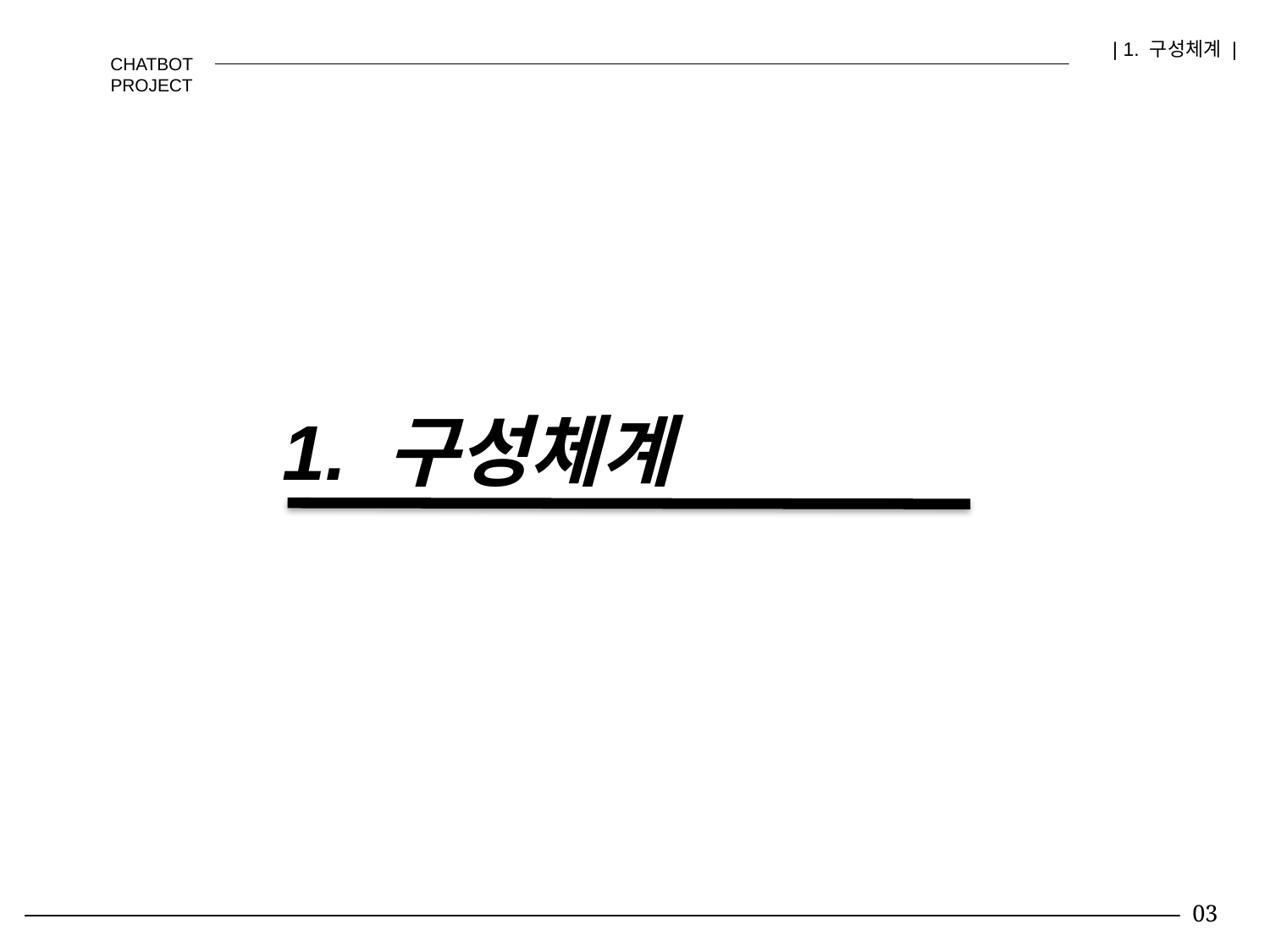

| 1. 구성체계 |
CHATBOT PROJECT
1. 구성체계
03